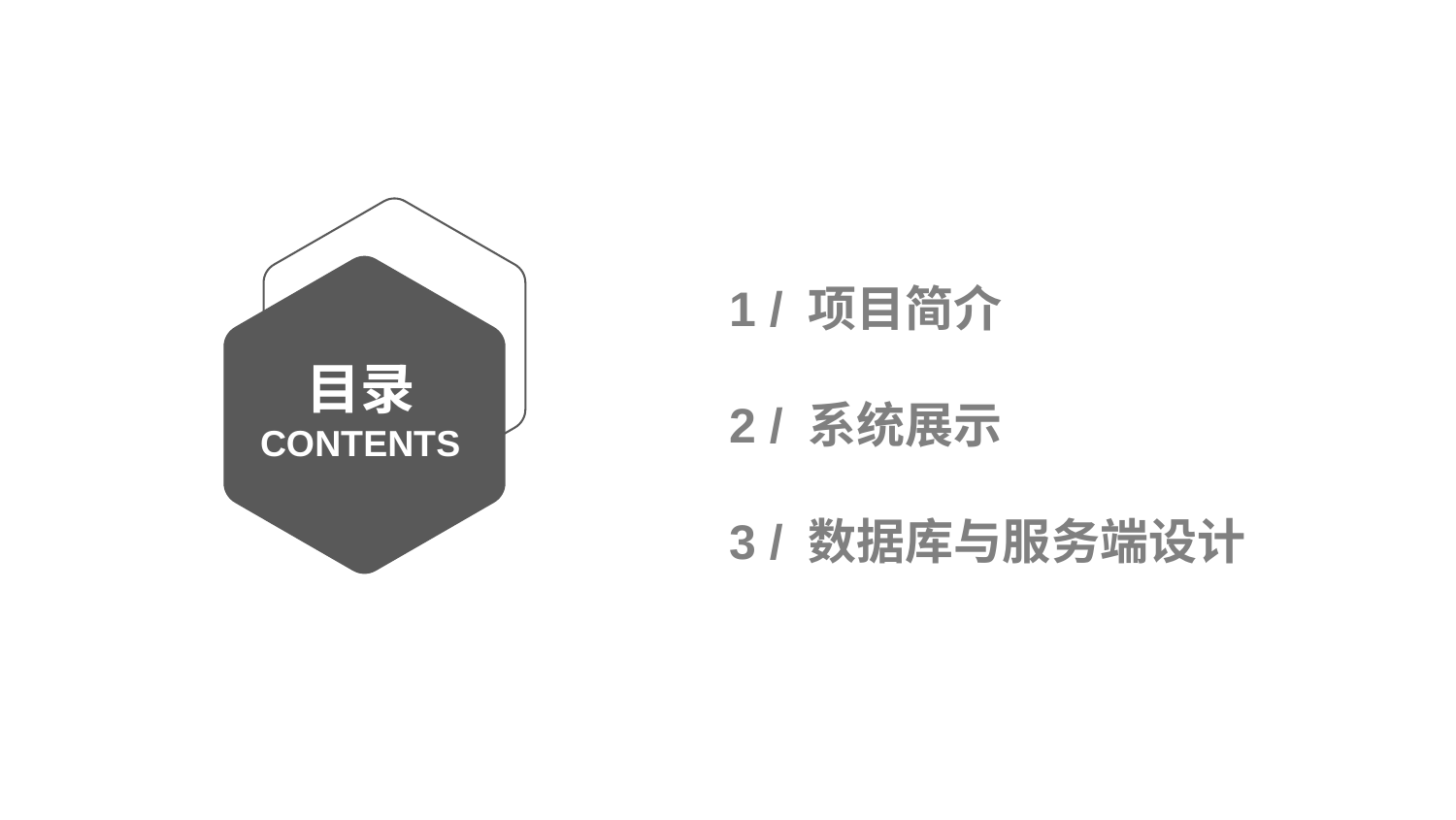

1 / 项目简介
2 / 系统展示
3 / 数据库与服务端设计

目录
CONTENTS